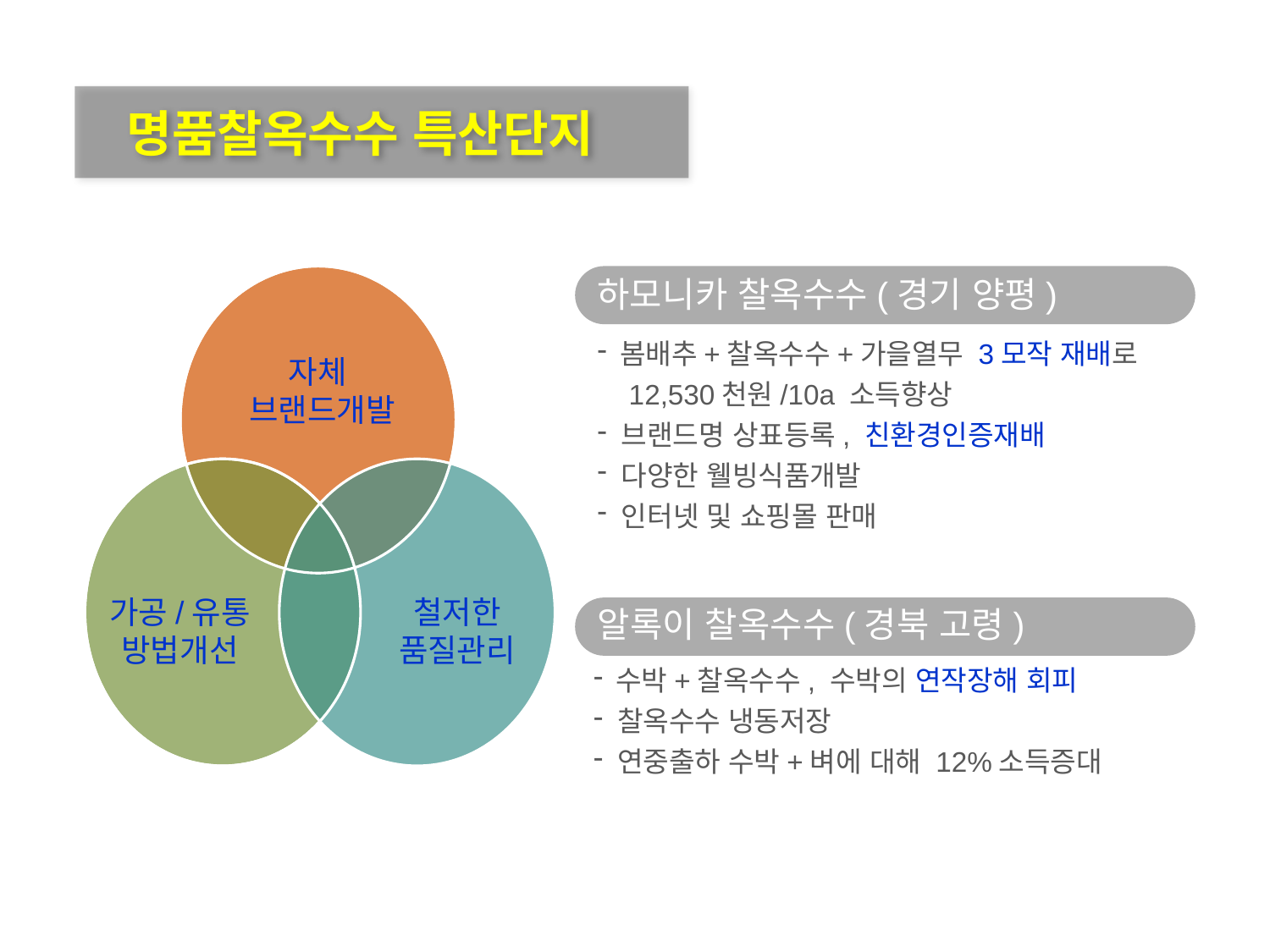

옥수수 주요 재배유형 및 사례
  명품찰옥수수 특산단지

하모니카 찰옥수수(경기 양평)
 봄배추+찰옥수수+가을열무 3모작 재배로
    12,530천원/10a 소득향상
 브랜드명 상표등록, 친환경인증재배
 다양한 웰빙식품개발
 인터넷 및 쇼핑몰 판매
자체
브랜드개발
철저한
품질관리
가공/유통
방법개선
알록이 찰옥수수(경북 고령)

 수박+찰옥수수, 수박의 연작장해 회피
 찰옥수수 냉동저장
 연중출하 수박+벼에 대해 12%소득증대